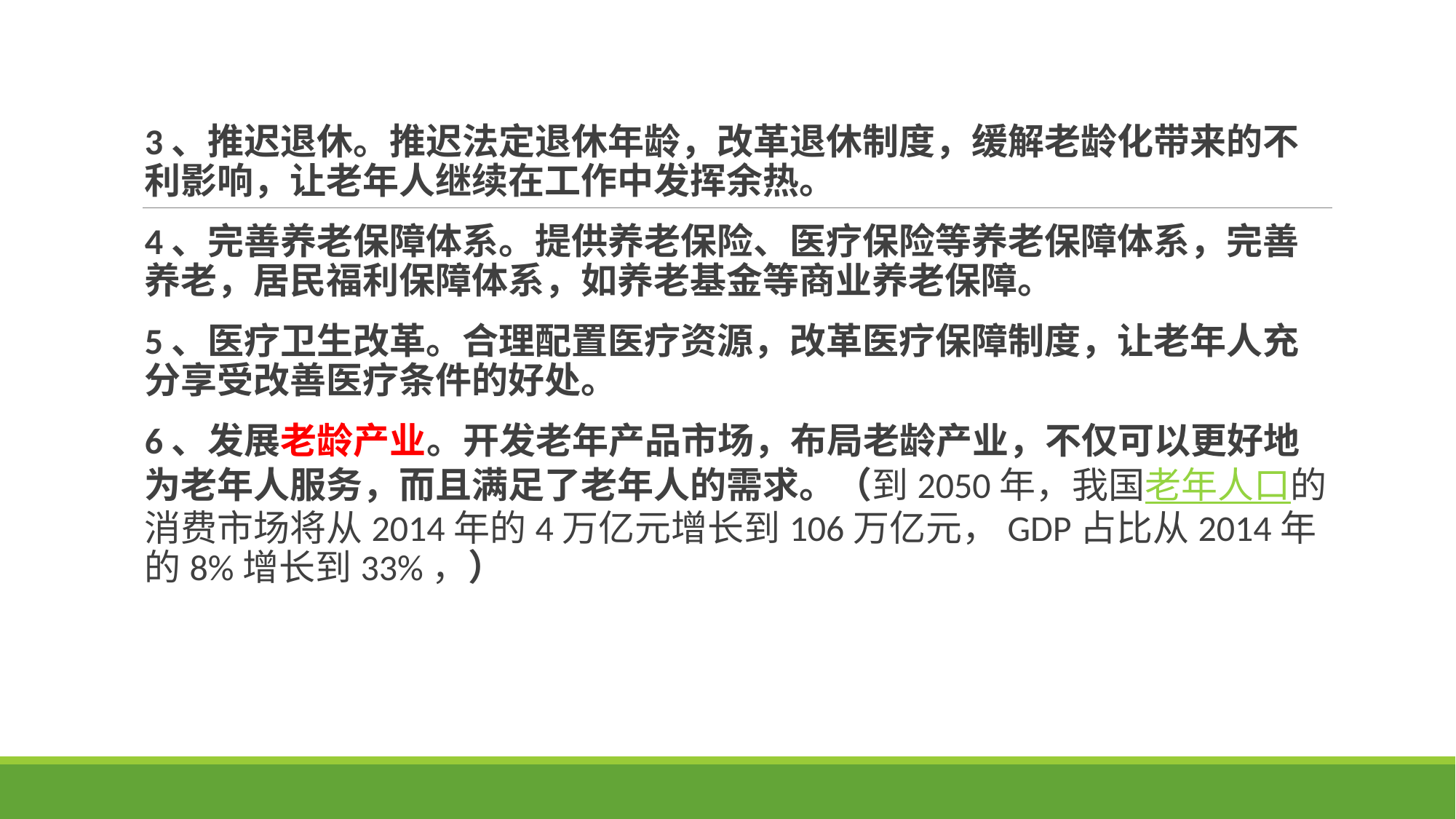

3、推迟退休。推迟法定退休年龄，改革退休制度，缓解老龄化带来的不利影响，让老年人继续在工作中发挥余热。
4、完善养老保障体系。提供养老保险、医疗保险等养老保障体系，完善养老，居民福利保障体系，如养老基金等商业养老保障。
5、医疗卫生改革。合理配置医疗资源，改革医疗保障制度，让老年人充分享受改善医疗条件的好处。
6、发展老龄产业。开发老年产品市场，布局老龄产业，不仅可以更好地为老年人服务，而且满足了老年人的需求。（到2050年，我国老年人口的消费市场将从2014年的4万亿元增长到106万亿元，GDP占比从2014年的8%增长到33%，）